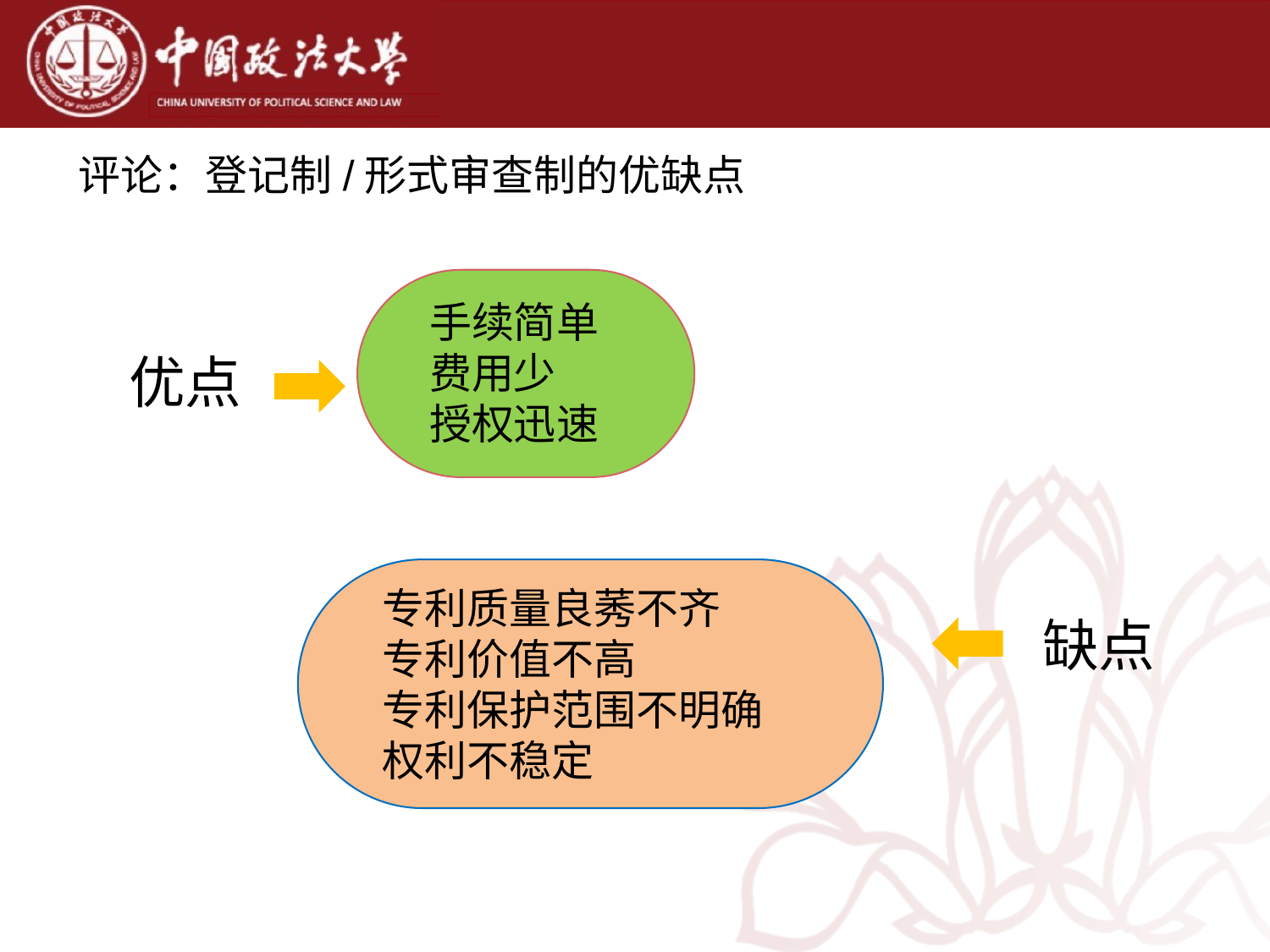

评论：登记制/形式审查制的优缺点

手续简单
费用少
授权迅速
优点

专利质量良莠不齐
专利价值不高
专利保护范围不明确
权利不稳定
缺点